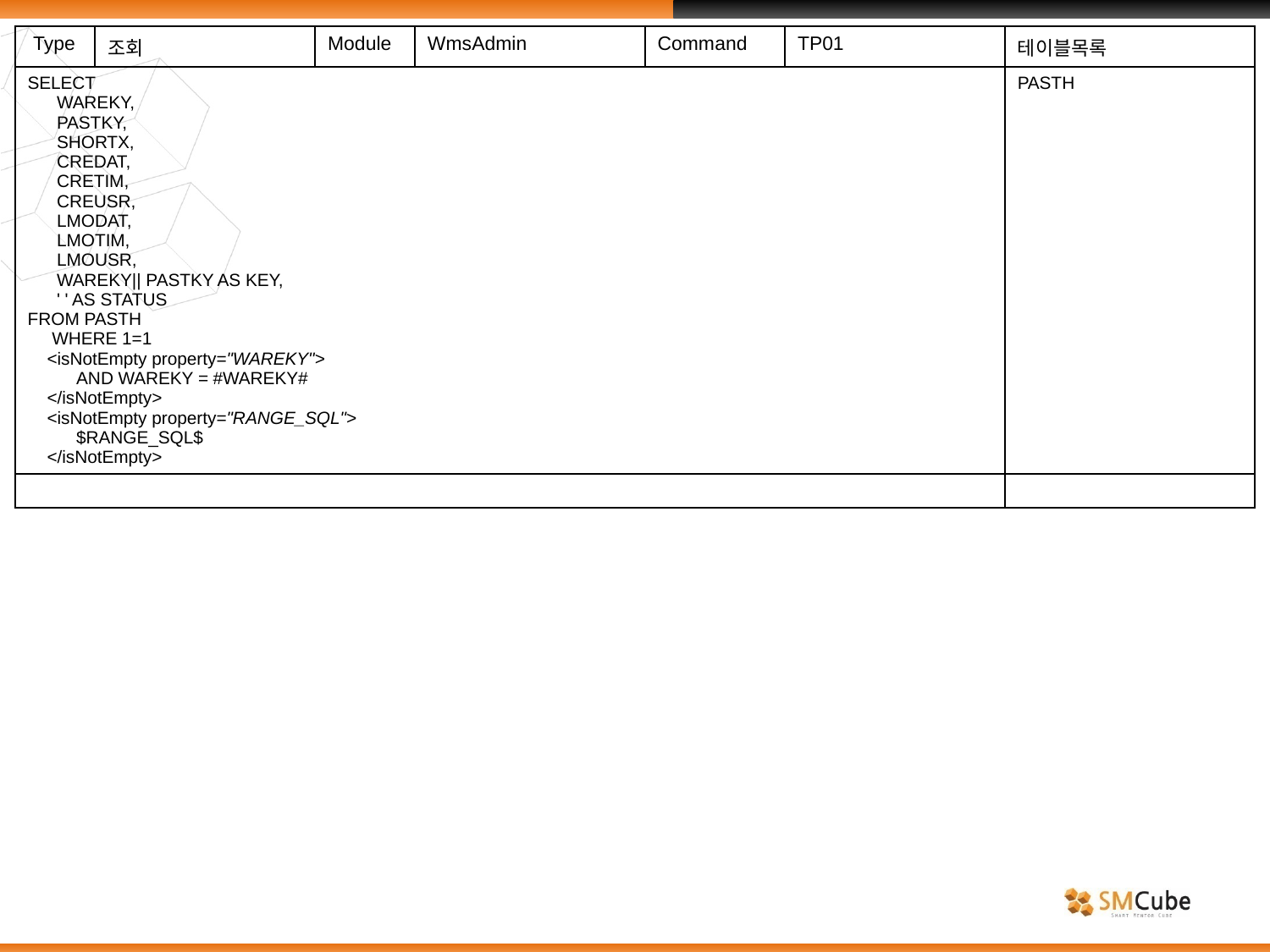

| Type | 조회 | Module | WmsAdmin | Command | TP01 | 테이블목록 |
| --- | --- | --- | --- | --- | --- | --- |
| SELECT WAREKY, PASTKY, SHORTX, CREDAT, CRETIM, CREUSR, LMODAT, LMOTIM, LMOUSR, WAREKY|| PASTKY AS KEY, ' ' AS STATUS FROM PASTH WHERE 1=1 <isNotEmpty property="WAREKY"> AND WAREKY = #WAREKY# </isNotEmpty> <isNotEmpty property="RANGE\_SQL"> $RANGE\_SQL$ </isNotEmpty> |  |  |  |  |  | PASTH |
|  |  |  |  |  |  |  |